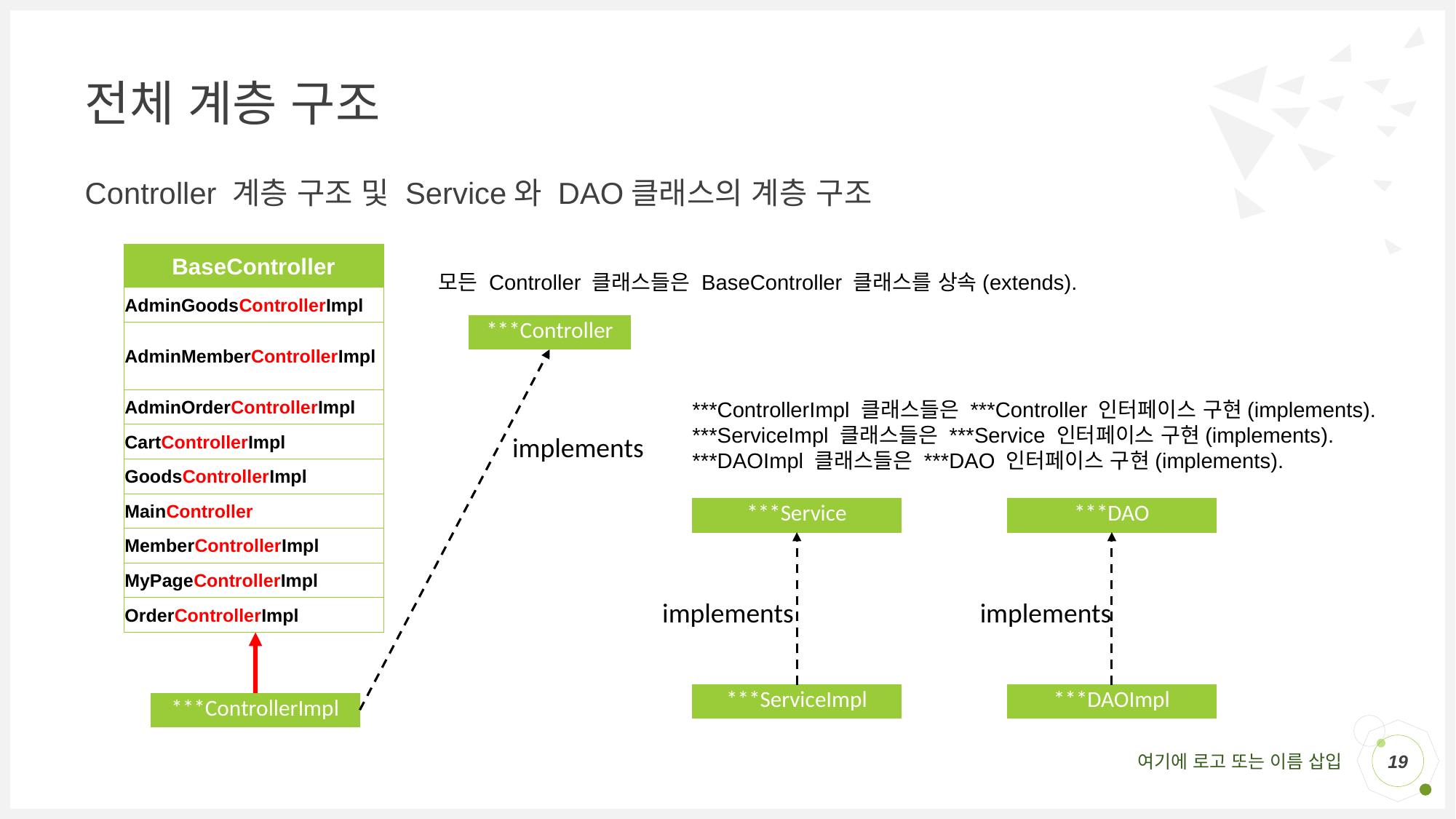

전체 계층 구조
# Controller 계층 구조 및 Service와 DAO클래스의 계층 구조
| BaseController |
| --- |
| AdminGoodsControllerImpl |
| AdminMemberControllerImpl |
| AdminOrderControllerImpl |
| CartControllerImpl |
| GoodsControllerImpl |
| MainController |
| MemberControllerImpl |
| MyPageControllerImpl |
| OrderControllerImpl |
모든 Controller 클래스들은 BaseController 클래스를 상속(extends).
| \*\*\*Controller |
| --- |
***ControllerImpl 클래스들은 ***Controller 인터페이스 구현(implements).
***ServiceImpl 클래스들은 ***Service 인터페이스 구현(implements).
***DAOImpl 클래스들은 ***DAO 인터페이스 구현(implements).
implements
| \*\*\*Service |
| --- |
| \*\*\*DAO |
| --- |
implements
implements
| \*\*\*ServiceImpl |
| --- |
| \*\*\*DAOImpl |
| --- |
| \*\*\*ControllerImpl |
| --- |
19